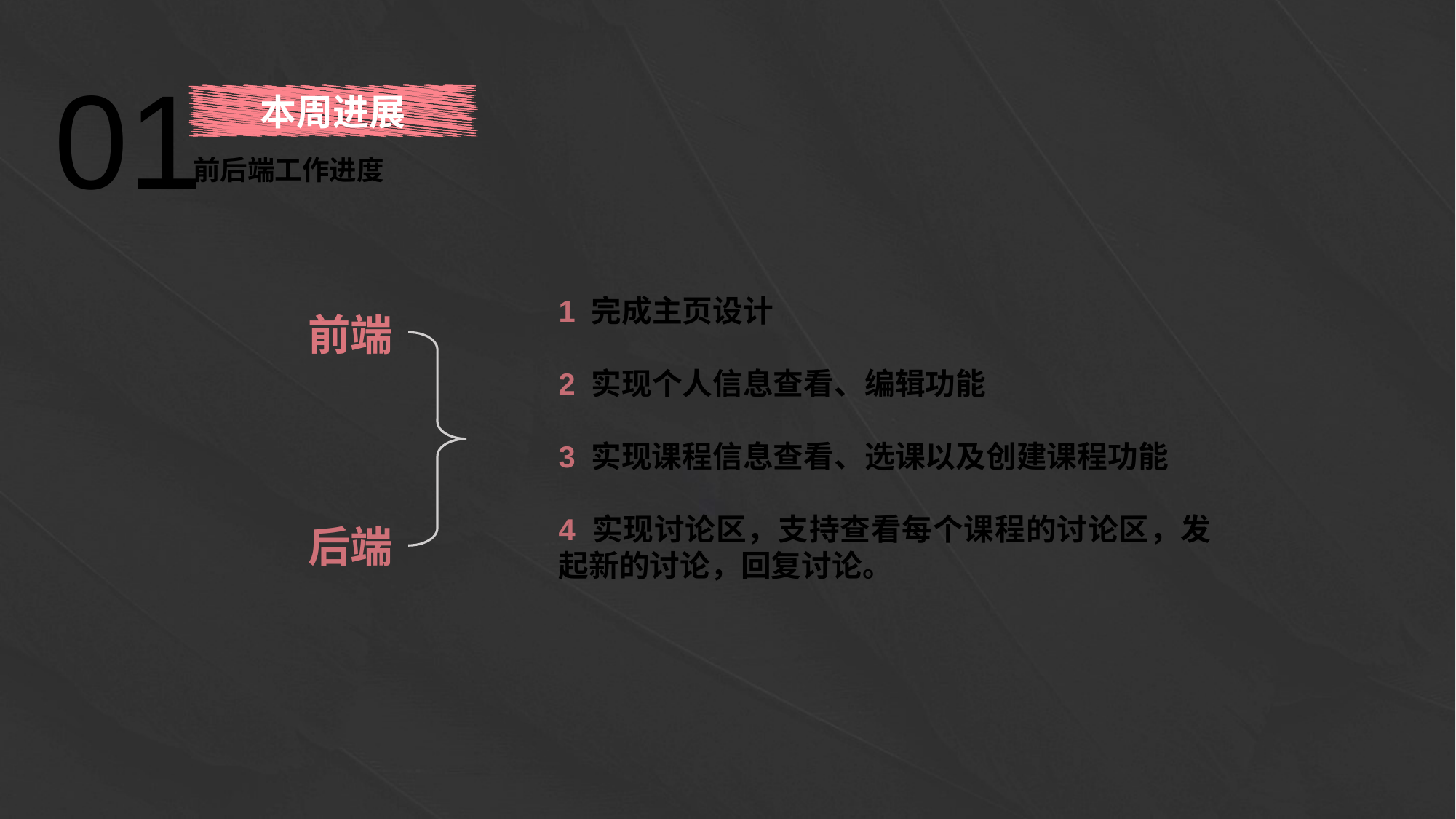

01
本周进展
前后端工作进度
e7d195523061f1c0205959036996ad55c215b892a7aac5c0B9ADEF7896FB48F2EF97163A2DE1401E1875DEDC438B7864AD24CA23553DBBBD975DAF4CAD4A2592689FFB6CEE59FFA55B2702D0E5EE29CDFC0DD98BC7D6A39A64D3162AEA17DB19B9B9A87D0E9A0C5838999CD047764B32476FB53FC54D3671B43638F8C25D9EC95BB52BCC6C1CB3F6DE41EB0266A54822
1 完成主页设计

2 实现个人信息查看、编辑功能

3 实现课程信息查看、选课以及创建课程功能

4 实现讨论区，支持查看每个课程的讨论区，发起新的讨论，回复讨论。
前端

后端